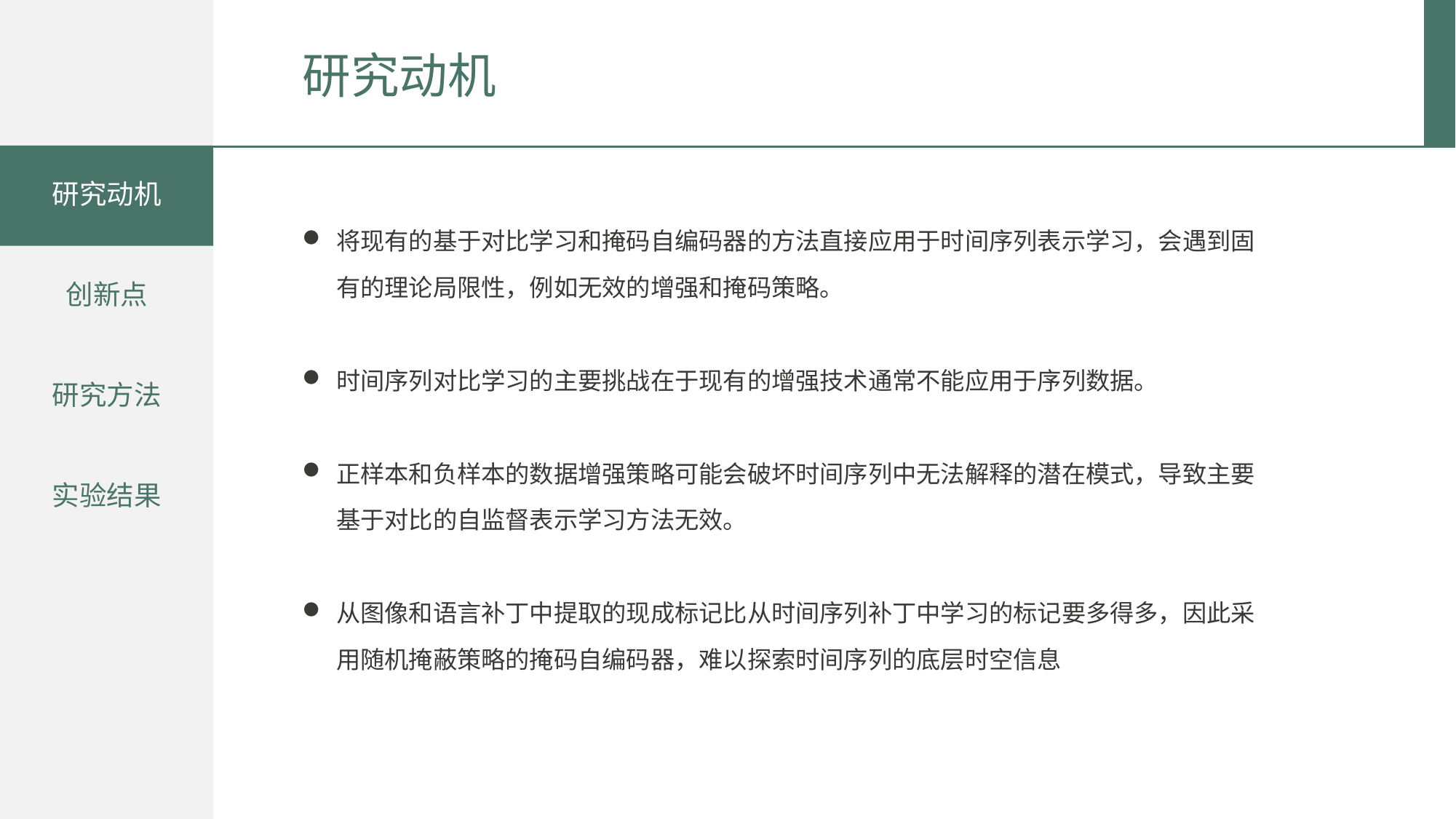

研究动机

研究动机
将现有的基于对比学习和掩码自编码器的方法直接应用于时间序列表示学习，会遇到固有的理论局限性，例如无效的增强和掩码策略。

时间序列对比学习的主要挑战在于现有的增强技术通常不能应用于序列数据。

正样本和负样本的数据增强策略可能会破坏时间序列中无法解释的潜在模式，导致主要基于对比的自监督表示学习方法无效。

从图像和语言补丁中提取的现成标记比从时间序列补丁中学习的标记要多得多，因此采用随机掩蔽策略的掩码自编码器，难以探索时间序列的底层时空信息
创新点
研究方法
实验结果